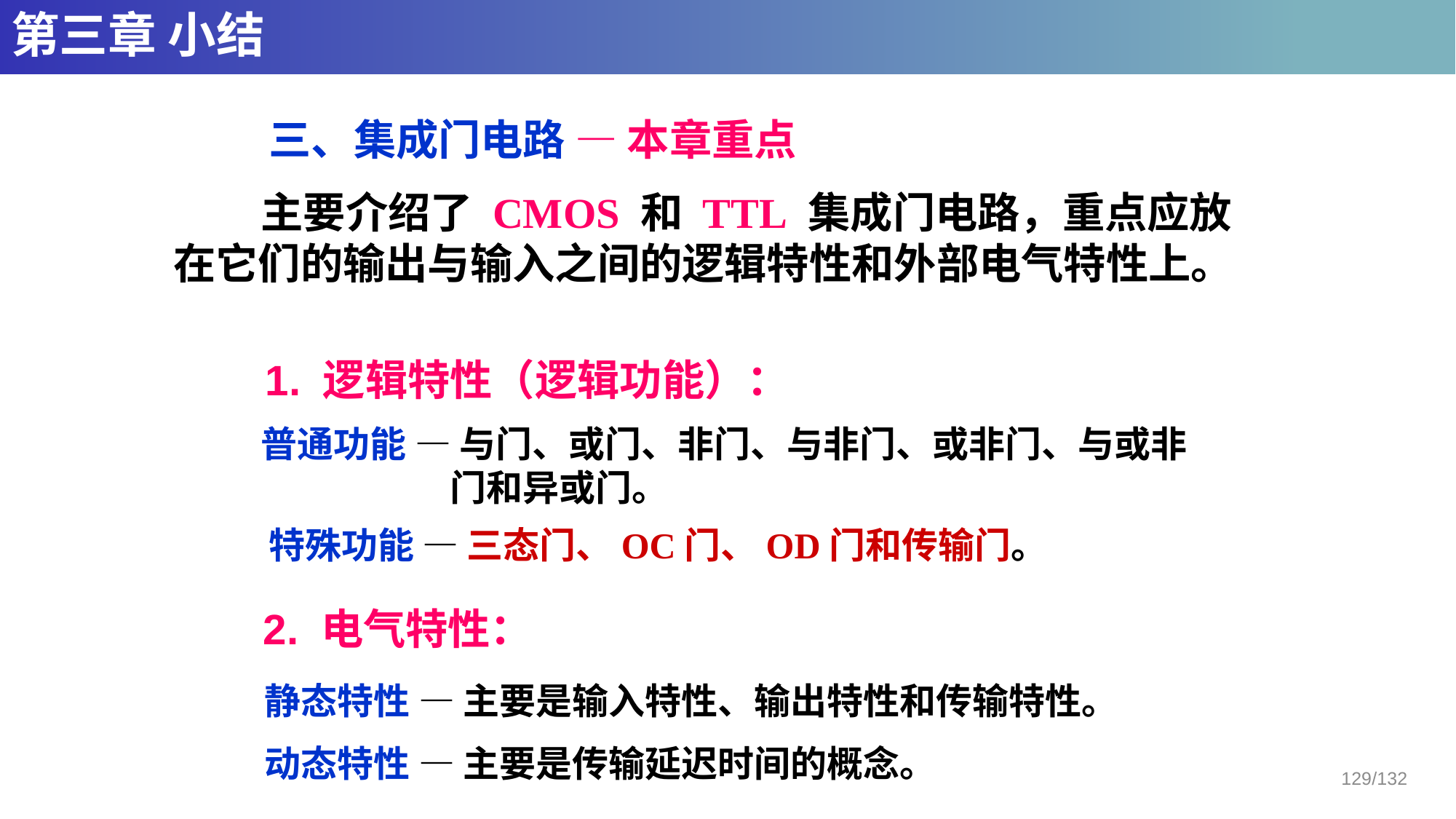

# 第三章 小结
三、集成门电路 — 本章重点
        主要介绍了 CMOS 和 TTL 集成门电路，重点应放在它们的输出与输入之间的逻辑特性和外部电气特性上。
1. 逻辑特性（逻辑功能）：
普通功能 — 与门、或门、非门、与非门、或非门、与或非
                      门和异或门。
特殊功能 — 三态门、OC门、OD门和传输门。
2. 电气特性：
静态特性 — 主要是输入特性、输出特性和传输特性。
动态特性 — 主要是传输延迟时间的概念。
129/132